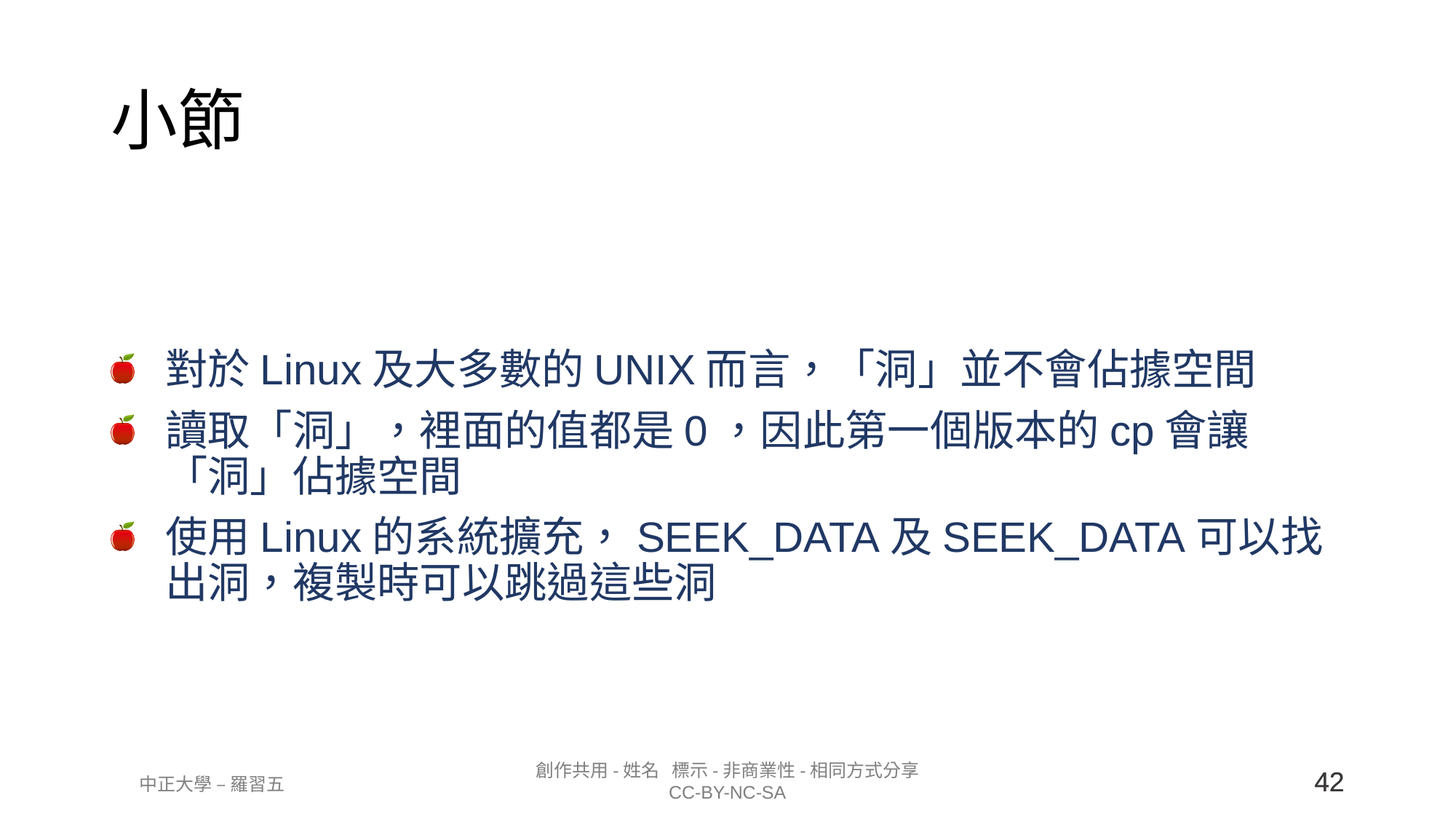

# 小節
對於Linux及大多數的UNIX而言，「洞」並不會佔據空間
讀取「洞」，裡面的值都是0，因此第一個版本的cp會讓「洞」佔據空間
使用Linux的系統擴充，SEEK_DATA及SEEK_DATA可以找出洞，複製時可以跳過這些洞